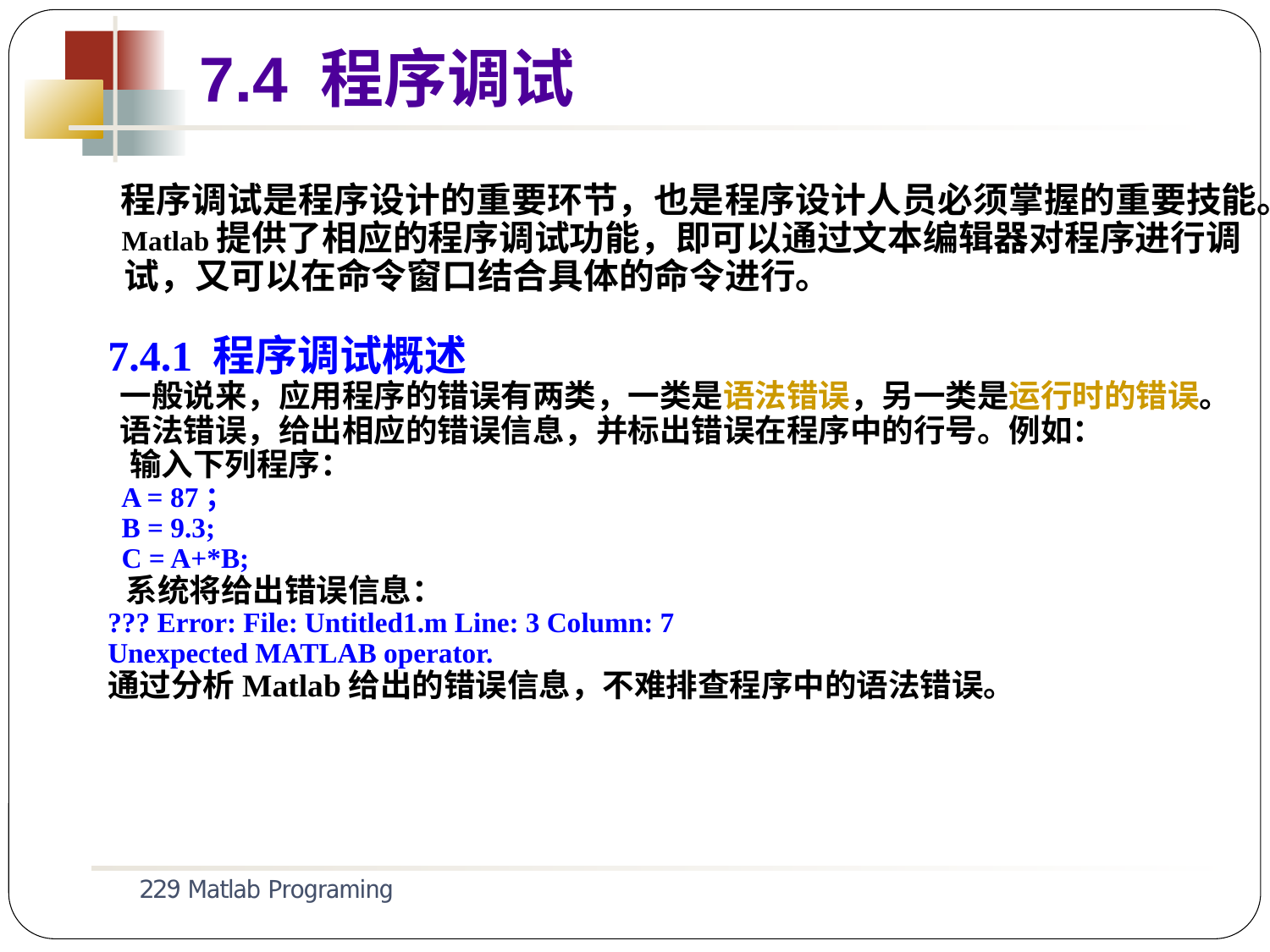

7.4 程序调试
 程序调试是程序设计的重要环节，也是程序设计人员必须掌握的重要技能。
  Matlab提供了相应的程序调试功能，即可以通过文本编辑器对程序进行调
 试，又可以在命令窗口结合具体的命令进行。

7.4.1 程序调试概述
 一般说来，应用程序的错误有两类，一类是语法错误，另一类是运行时的错误。
 语法错误，给出相应的错误信息，并标出错误在程序中的行号。例如：
  输入下列程序：
  A = 87；
  B = 9.3;
  C = A+*B;
  系统将给出错误信息：
??? Error: File: Untitled1.m Line: 3 Column: 7
Unexpected MATLAB operator.
通过分析Matlab给出的错误信息，不难排查程序中的语法错误。
229 Matlab Programing